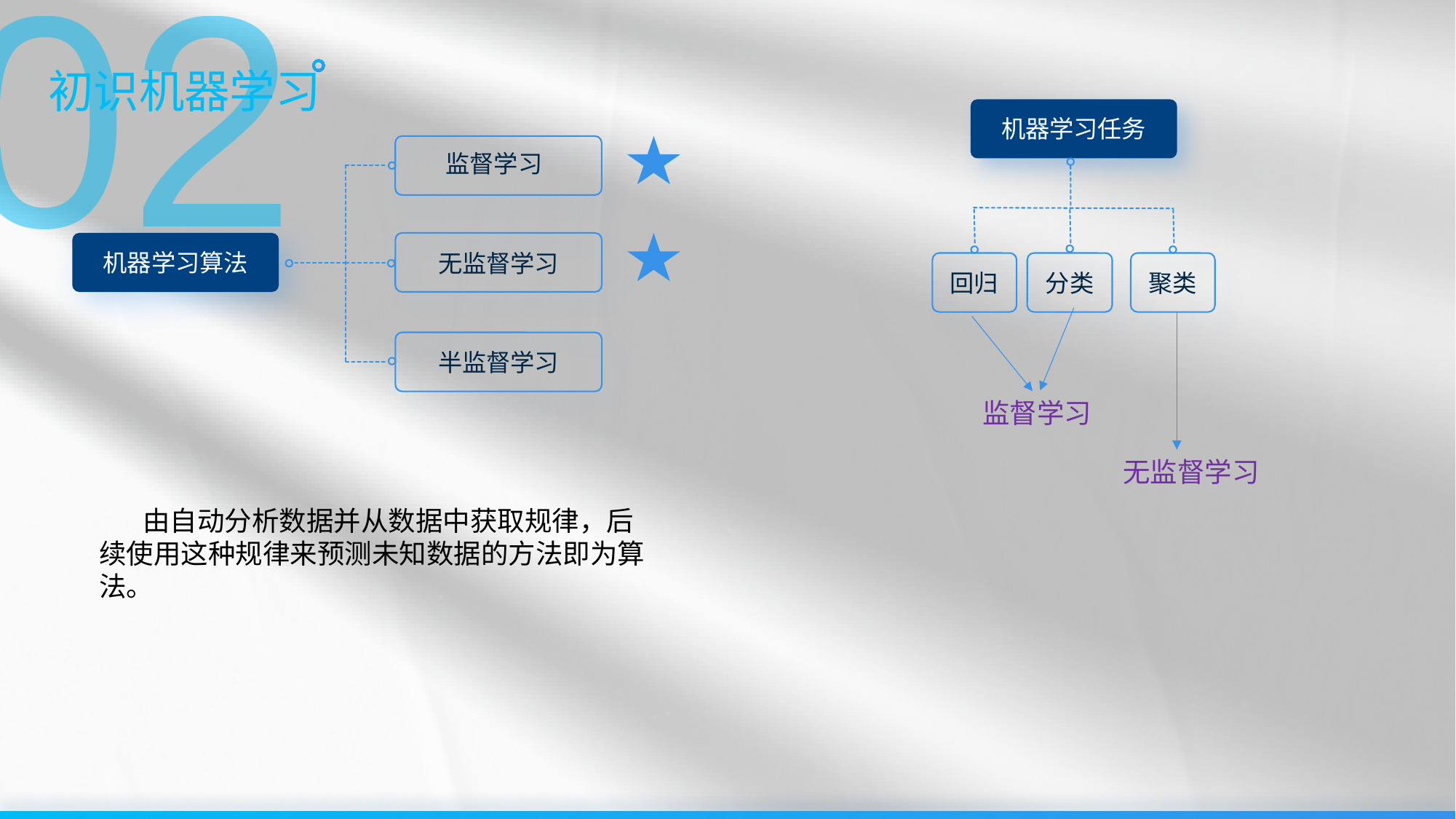

02
初识机器学习

机器学习任务

监督学习

机器学习算法

无监督学习

回归
分类
聚类

半监督学习

监督学习
无监督学习
      由自动分析数据并从数据中获取规律，后续使用这种规律来预测未知数据的方法即为算法。